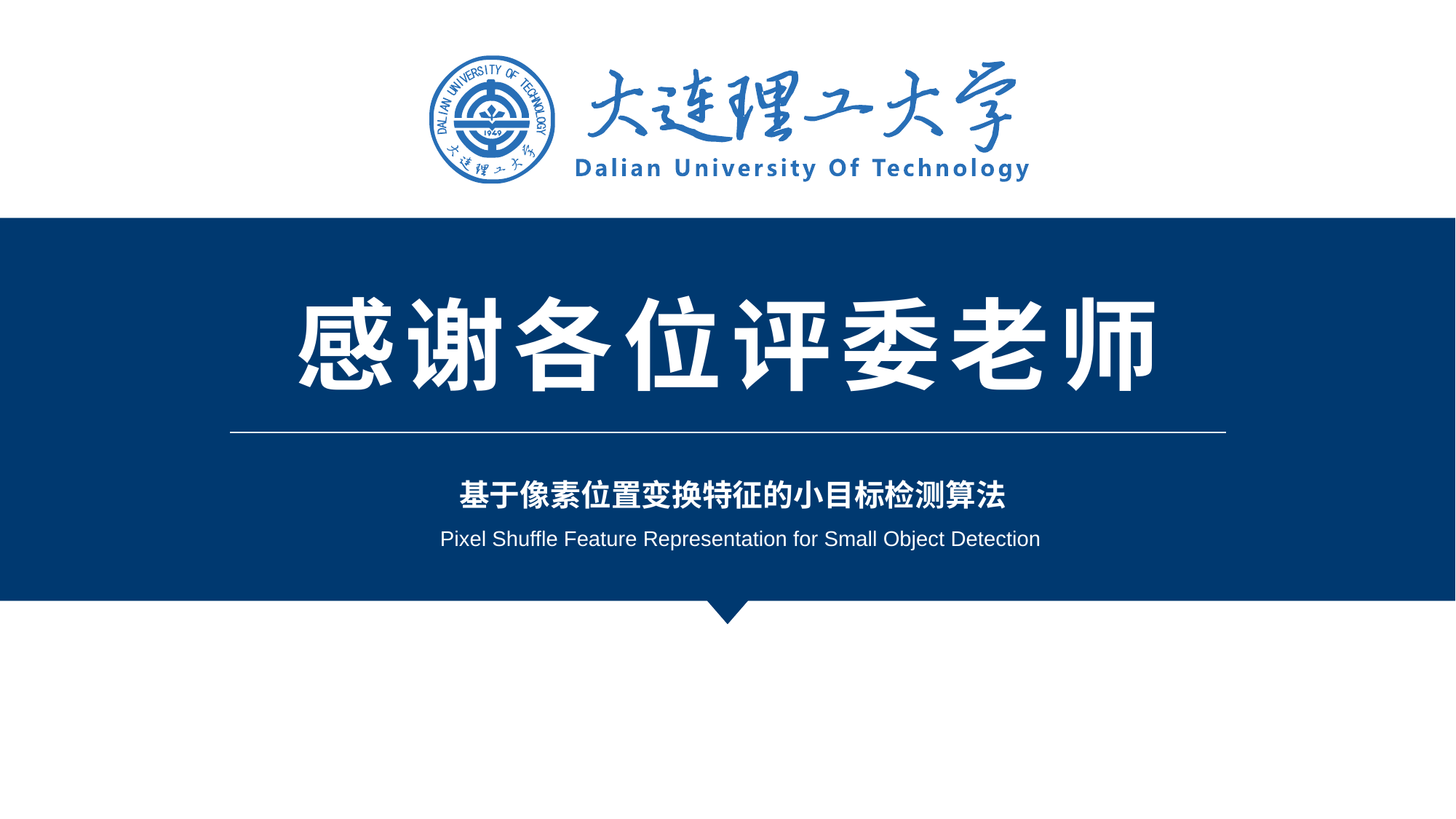

感谢各位评委老师
基于像素位置变换特征的小目标检测算法
Pixel Shuffle Feature Representation for Small Object Detection